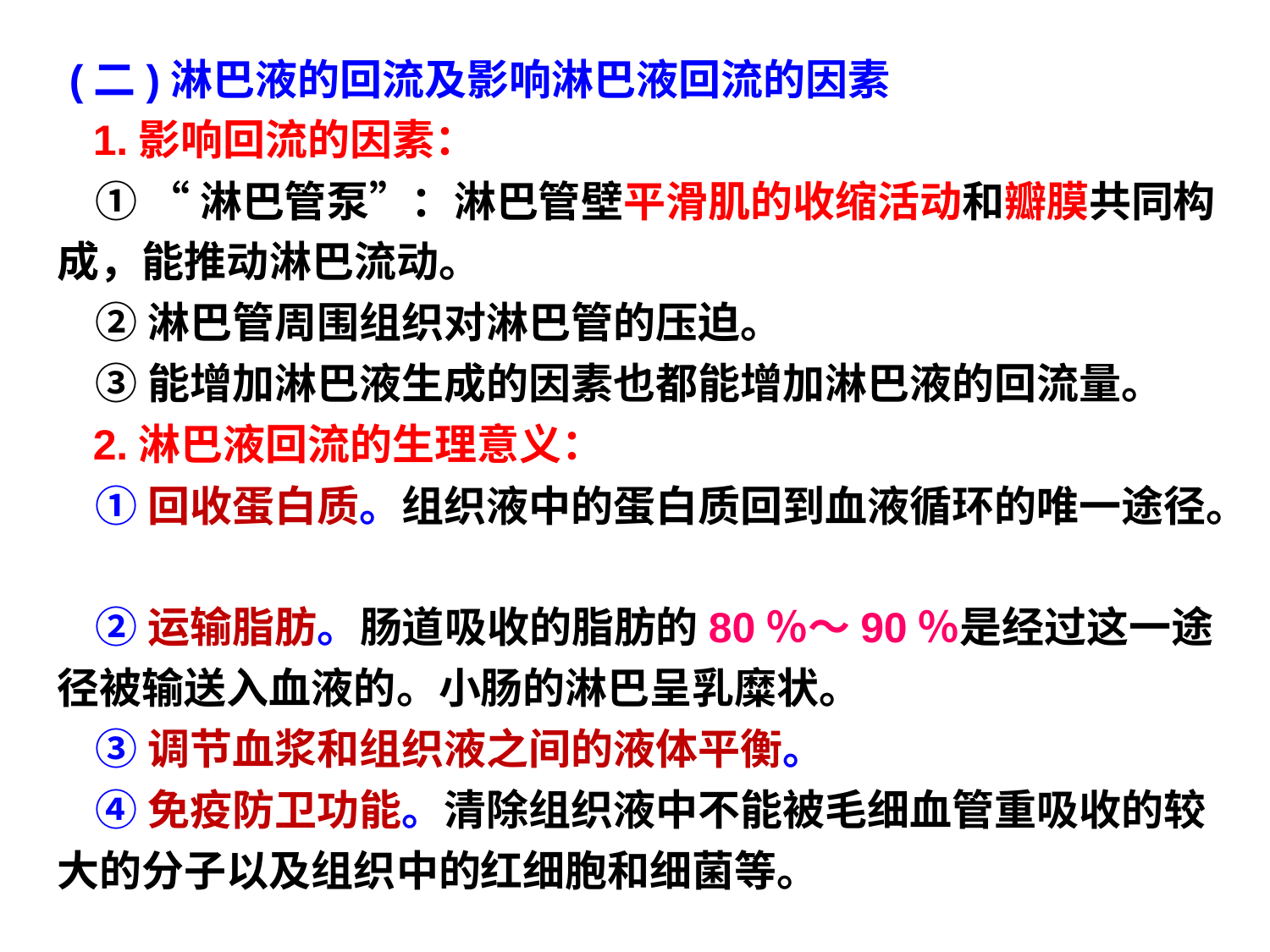

(二)淋巴液的回流及影响淋巴液回流的因素
   1.影响回流的因素：
    ① “淋巴管泵”：淋巴管壁平滑肌的收缩活动和瓣膜共同构成，能推动淋巴流动。
    ②淋巴管周围组织对淋巴管的压迫。
    ③能增加淋巴液生成的因素也都能增加淋巴液的回流量。
   2.淋巴液回流的生理意义：
    ①回收蛋白质。组织液中的蛋白质回到血液循环的唯一途径。
    ②运输脂肪。肠道吸收的脂肪的80％～90％是经过这一途径被输送入血液的。小肠的淋巴呈乳糜状。
    ③调节血浆和组织液之间的液体平衡。
    ④免疫防卫功能。清除组织液中不能被毛细血管重吸收的较大的分子以及组织中的红细胞和细菌等。